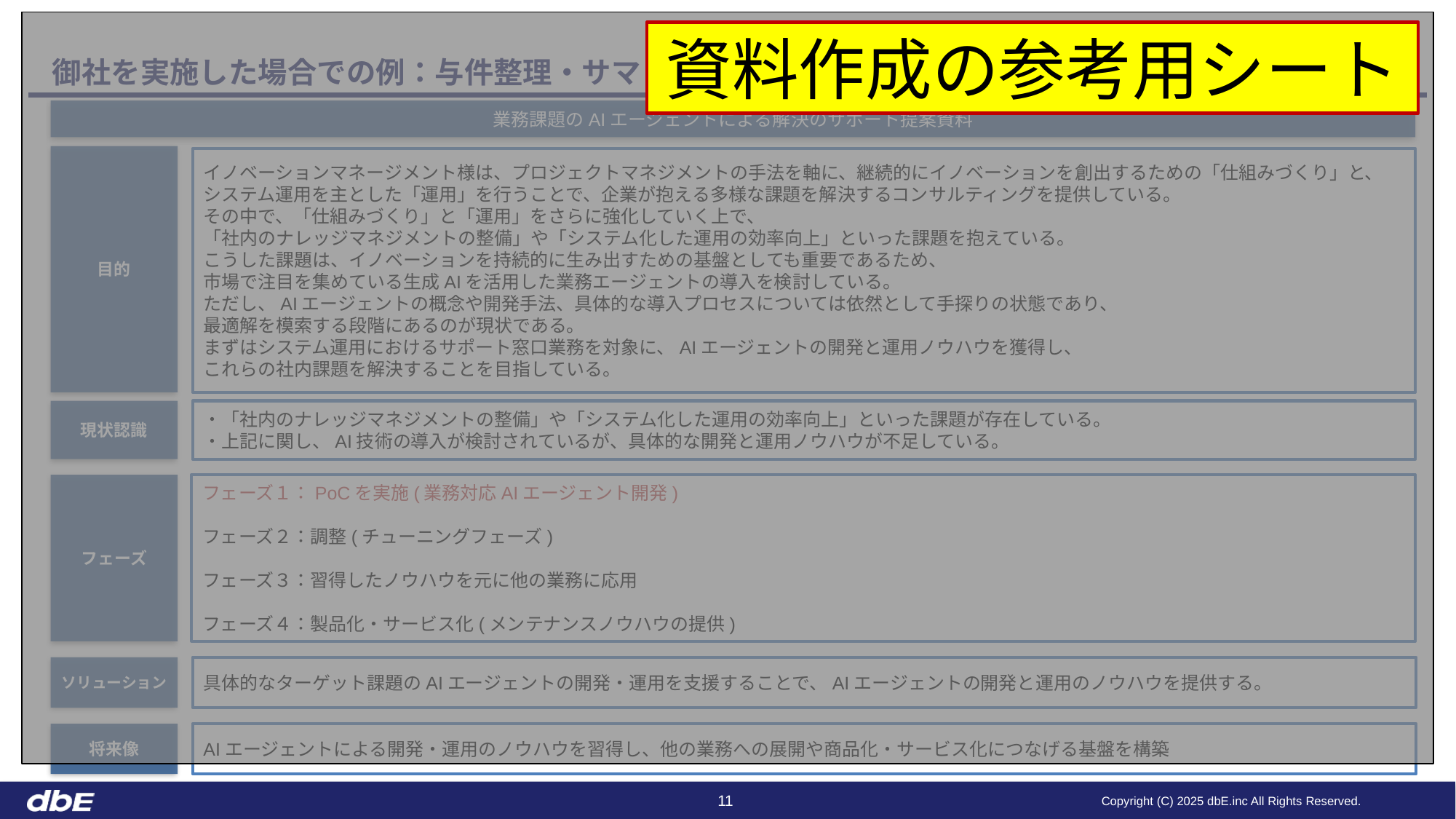

資料作成の参考用シート
# 御社を実施した場合での例：与件整理・サマリ
業務課題のAIエージェントによる解決のサポート提案資料

目的
イノベーションマネージメント様は、プロジェクトマネジメントの手法を軸に、継続的にイノベーションを創出するための「仕組みづくり」と、
システム運用を主とした「運用」を行うことで、企業が抱える多様な課題を解決するコンサルティングを提供している。
その中で、「仕組みづくり」と「運用」をさらに強化していく上で、
「社内のナレッジマネジメントの整備」や「システム化した運用の効率向上」といった課題を抱えている。
こうした課題は、イノベーションを持続的に生み出すための基盤としても重要であるため、
市場で注目を集めている生成AIを活用した業務エージェントの導入を検討している。
ただし、AIエージェントの概念や開発手法、具体的な導入プロセスについては依然として手探りの状態であり、
最適解を模索する段階にあるのが現状である。
まずはシステム運用におけるサポート窓口業務を対象に、AIエージェントの開発と運用ノウハウを獲得し、
これらの社内課題を解決することを目指している。
現状認識
・「社内のナレッジマネジメントの整備」や「システム化した運用の効率向上」といった課題が存在している。
・上記に関し、AI技術の導入が検討されているが、具体的な開発と運用ノウハウが不足している。
フェーズ
フェーズ１：PoCを実施(業務対応AIエージェント開発)

フェーズ２：調整(チューニングフェーズ)

フェーズ３：習得したノウハウを元に他の業務に応用

フェーズ４：製品化・サービス化(メンテナンスノウハウの提供)
ソリューション
具体的なターゲット課題のAIエージェントの開発・運用を支援することで、AIエージェントの開発と運用のノウハウを提供する。
将来像
AIエージェントによる開発・運用のノウハウを習得し、他の業務への展開や商品化・サービス化につなげる基盤を構築
11
Copyright (C) 2025 dbE.inc All Rights Reserved.